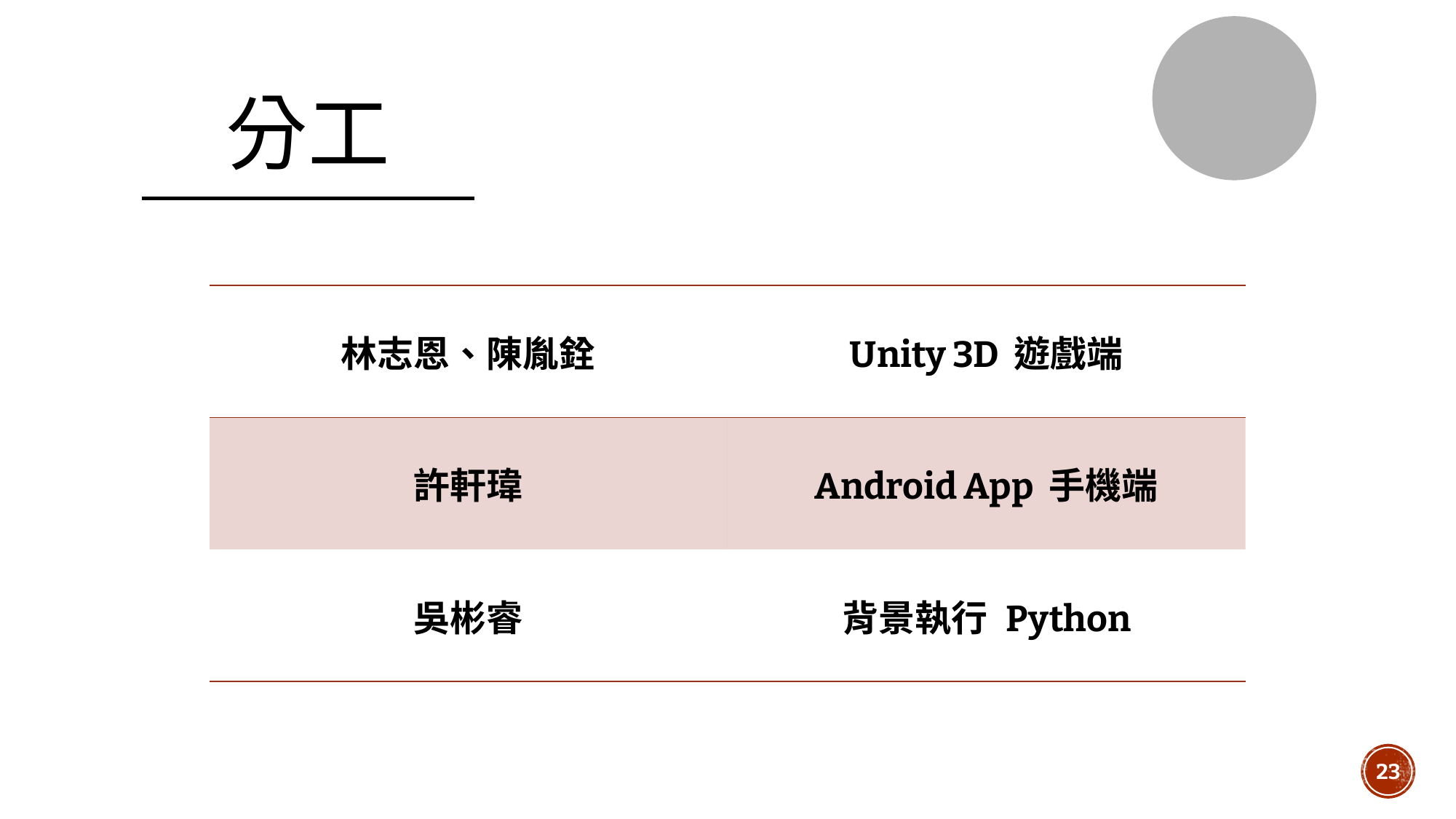

# 分工

| 林志恩、陳胤銓 | Unity 3D 遊戲端 |
| --- | --- |
| 許軒瑋 | Android App 手機端 |
| 吳彬睿 | 背景執行 Python |
23